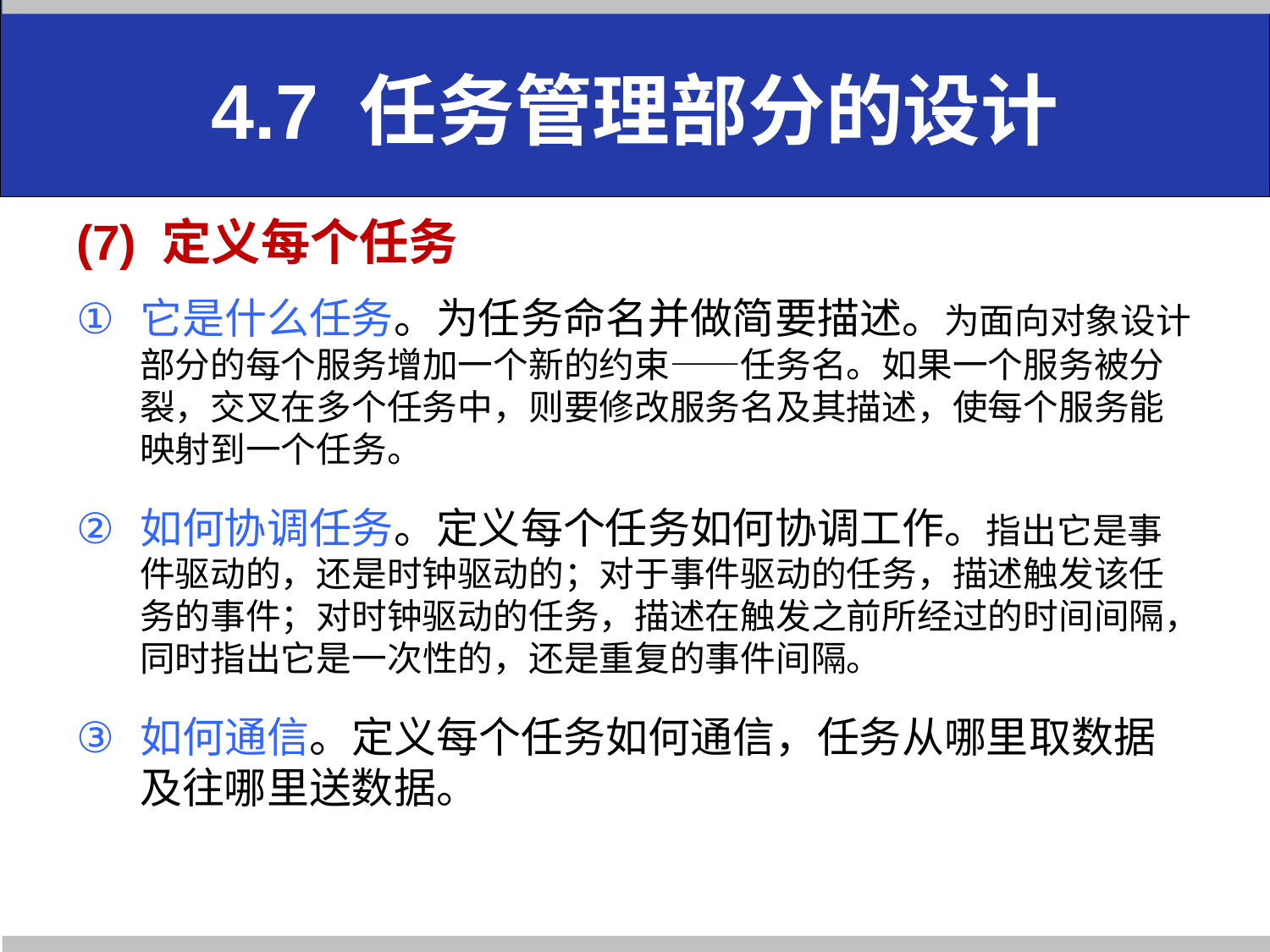

# 4.7 任务管理部分的设计
(7) 定义每个任务
它是什么任务。为任务命名并做简要描述。为面向对象设计部分的每个服务增加一个新的约束——任务名。如果一个服务被分裂，交叉在多个任务中，则要修改服务名及其描述，使每个服务能映射到一个任务。
如何协调任务。定义每个任务如何协调工作。指出它是事件驱动的，还是时钟驱动的；对于事件驱动的任务，描述触发该任务的事件；对时钟驱动的任务，描述在触发之前所经过的时间间隔，同时指出它是一次性的，还是重复的事件间隔。
如何通信。定义每个任务如何通信，任务从哪里取数据及往哪里送数据。
612